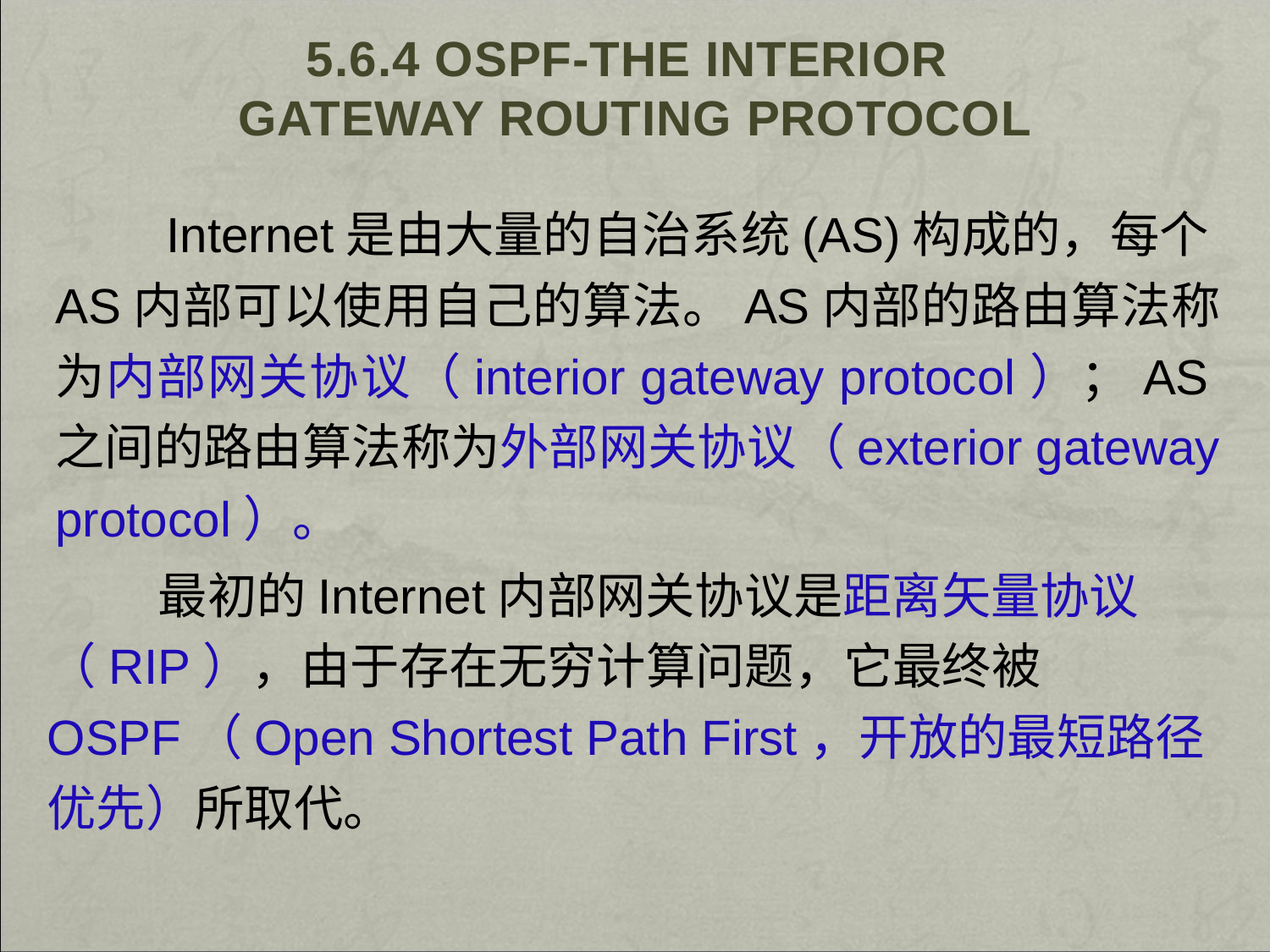

# 5.6.4 OSPF-The Interior Gateway Routing Protocol
        Internet是由大量的自治系统(AS)构成的，每个AS内部可以使用自己的算法。AS内部的路由算法称为内部网关协议（interior gateway protocol）；AS之间的路由算法称为外部网关协议（exterior gateway protocol）。
         最初的Internet内部网关协议是距离矢量协议（RIP），由于存在无穷计算问题，它最终被OSPF（Open Shortest Path First，开放的最短路径优先）所取代。
116